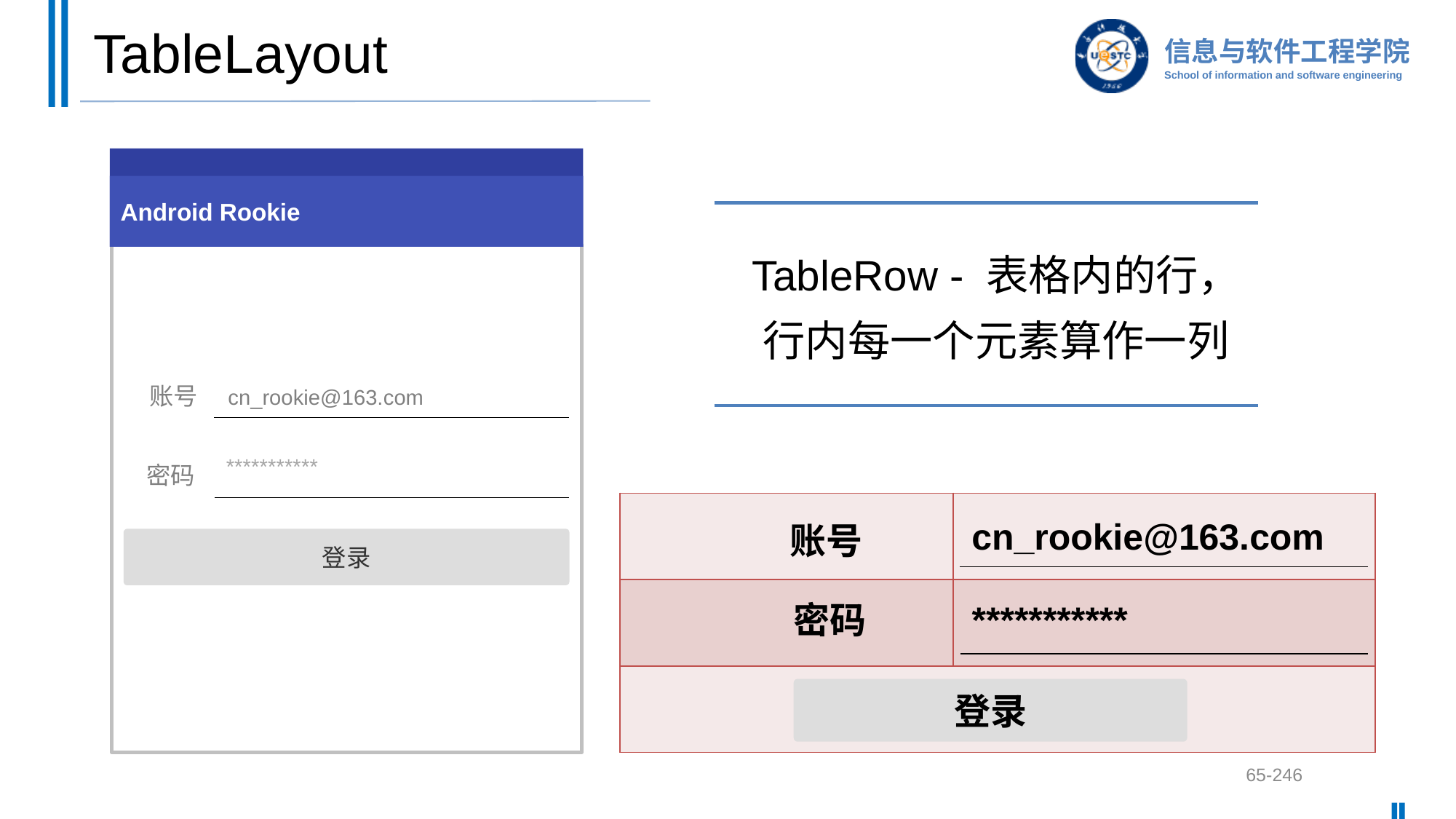

# TableLayout

Android Rookie

cn_rookie@163.com
账号
***********
密码
登录
TableRow - 表格内的行，行内每一个元素算作一列
|  |  |
| --- | --- |
|  |  |
|  |  |
cn_rookie@163.com
账号
***********
密码
登录
65-246